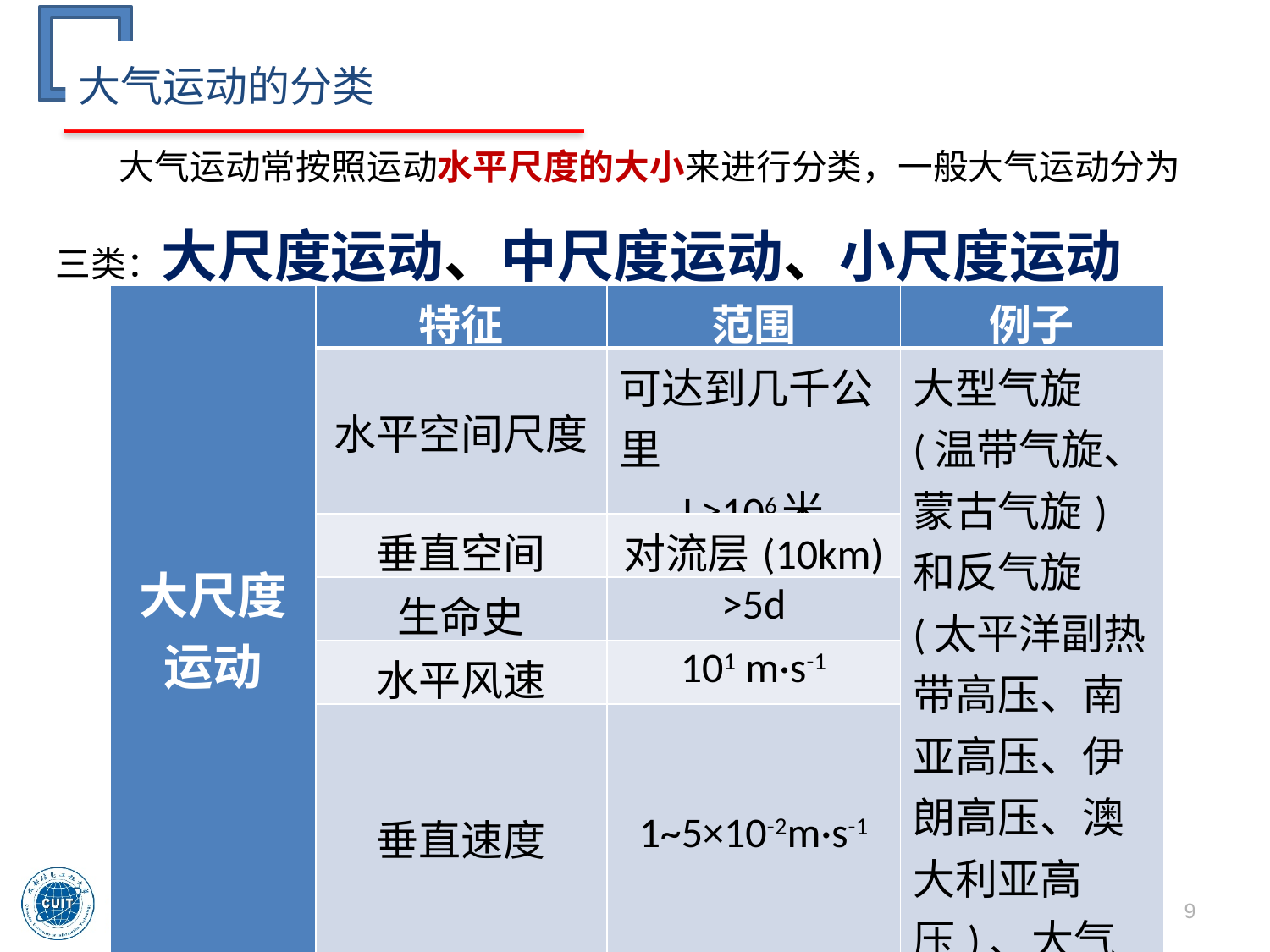

# 大气运动的分类
大气运动常按照运动水平尺度的大小来进行分类，一般大气运动分为三类：大尺度运动、中尺度运动、小尺度运动
| 大尺度运动 | 特征 | 范围 | 例子 |
| --- | --- | --- | --- |
|  | 水平空间尺度 | 可达到几千公里 L≥106米 | 大型气旋(温带气旋、蒙古气旋)和反气旋(太平洋副热带高压、南亚高压、伊朗高压、澳大利亚高压)、大气长波(罗斯贝波)等 |
|  | 垂直空间 | 对流层(10km) |  |
|  | 生命史 | >5d |  |
|  | 水平风速 | 101 m·s-1 |  |
|  | 垂直速度 | 1~5×10-2m·s-1 |  |
9